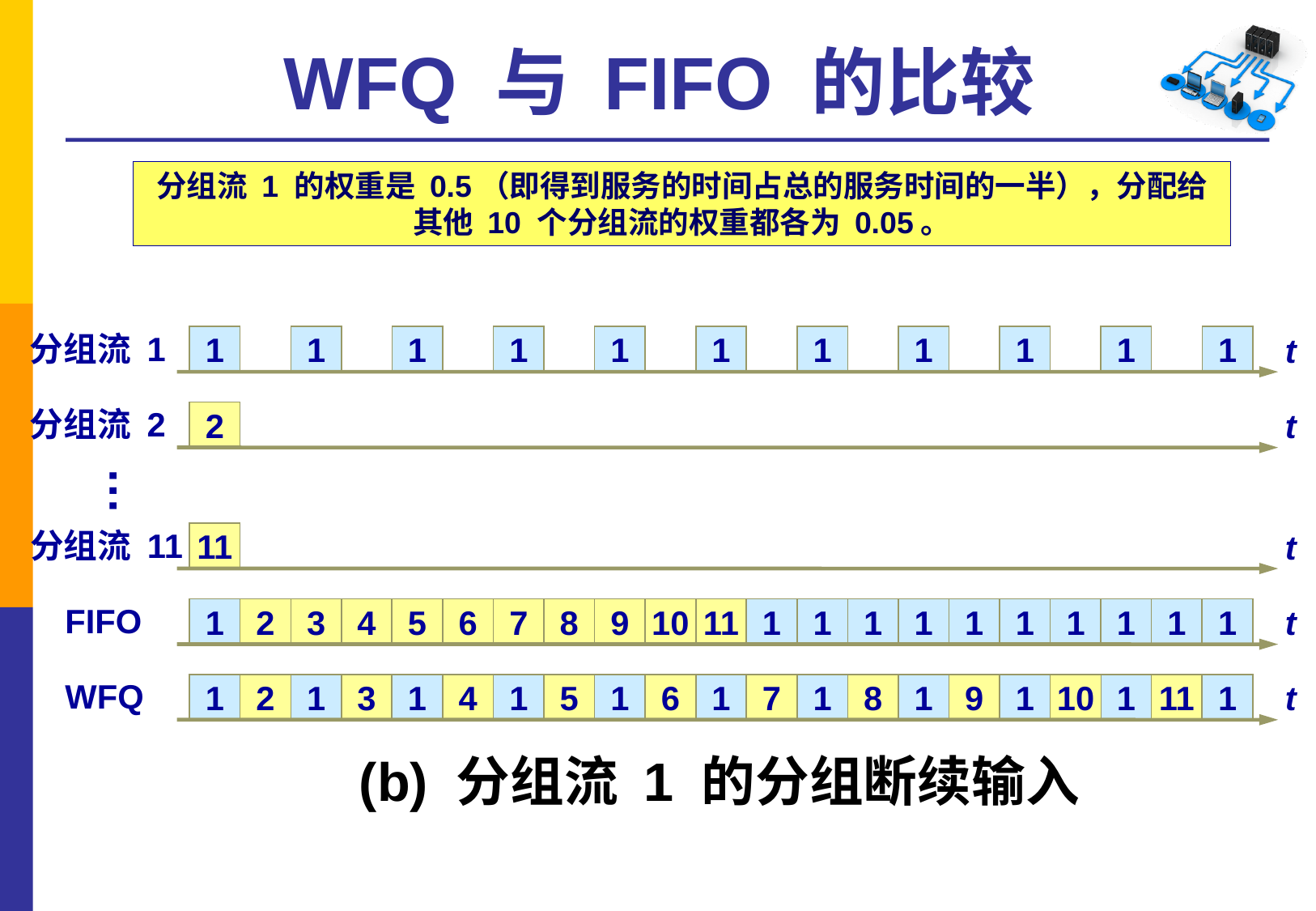

# WFQ 与 FIFO 的比较
分组流 1 的权重是 0.5（即得到服务的时间占总的服务时间的一半），分配给其他 10 个分组流的权重都各为 0.05。
分组流 1
t
1
1
1
1
1
1
1
1
1
1
1

分组流 2
t
2

…
分组流 11
t
11

FIFO
t
1
2
3
4
5
6
7
8
9
10
11
1
1
1
1
1
1
1
1
1
1

WFQ
t
1
2
1
3
1
4
1
5
1
6
1
7
1
8
1
9
1
10
1
11
1

(b) 分组流 1 的分组断续输入